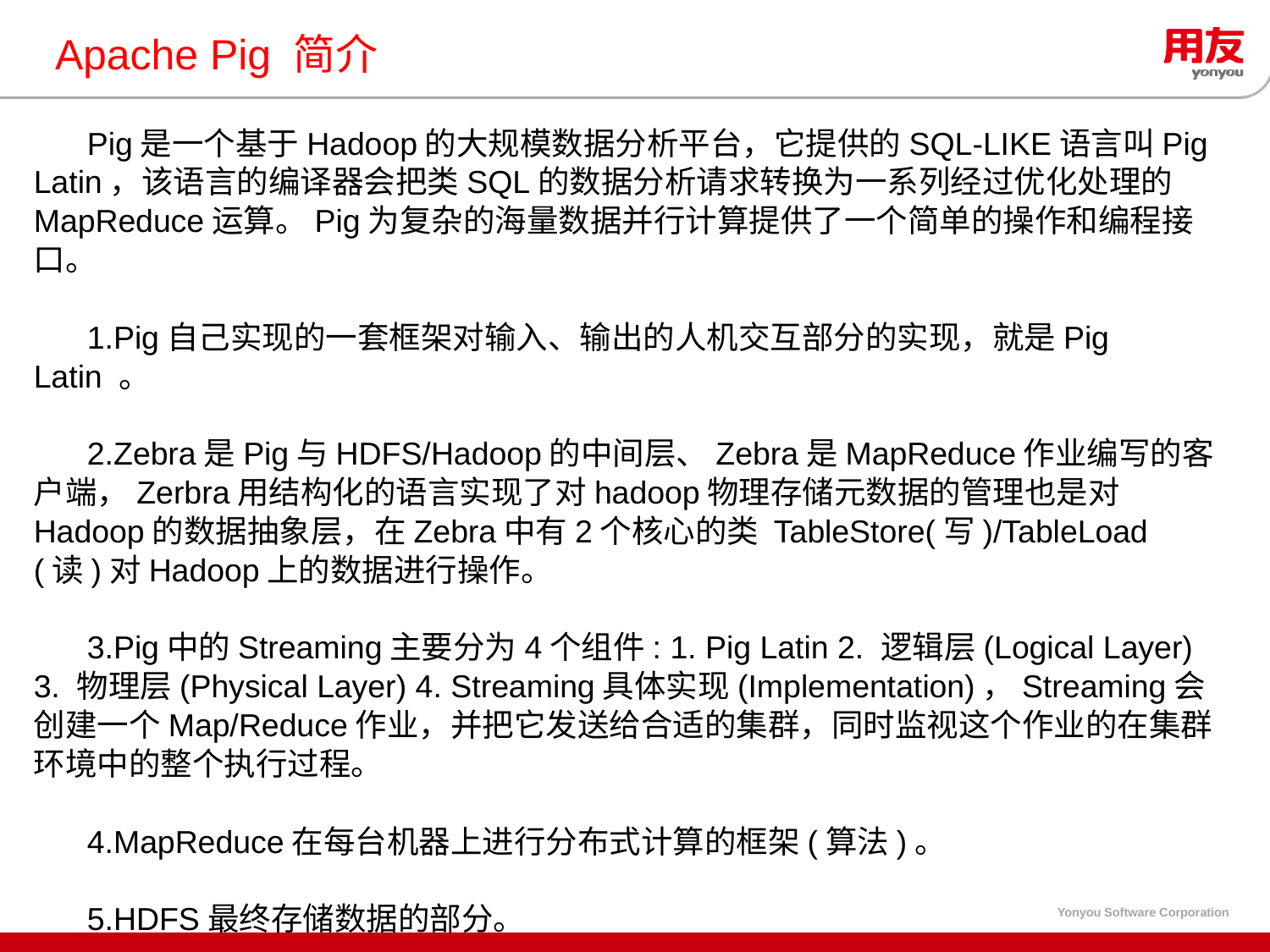

# Apache Pig 简介
      Pig是一个基于Hadoop的大规模数据分析平台，它提供的SQL-LIKE语言叫Pig Latin，该语言的编译器会把类SQL的数据分析请求转换为一系列经过优化处理的MapReduce运算。Pig为复杂的海量数据并行计算提供了一个简单的操作和编程接口。

      1.Pig自己实现的一套框架对输入、输出的人机交互部分的实现，就是Pig Latin 。

      2.Zebra是Pig与HDFS/Hadoop的中间层、Zebra是MapReduce作业编写的客户端，Zerbra用结构化的语言实现了对hadoop物理存储元数据的管理也是对Hadoop的数据抽象层，在Zebra中有2个核心的类 TableStore(写)/TableLoad(读)对Hadoop上的数据进行操作。

      3.Pig中的Streaming主要分为4个组件: 1. Pig Latin 2. 逻辑层(Logical Layer) 3. 物理层(Physical Layer) 4. Streaming具体实现(Implementation)，Streaming会创建一个Map/Reduce作业，并把它发送给合适的集群，同时监视这个作业的在集群环境中的整个执行过程。

      4.MapReduce在每台机器上进行分布式计算的框架(算法)。

      5.HDFS最终存储数据的部分。